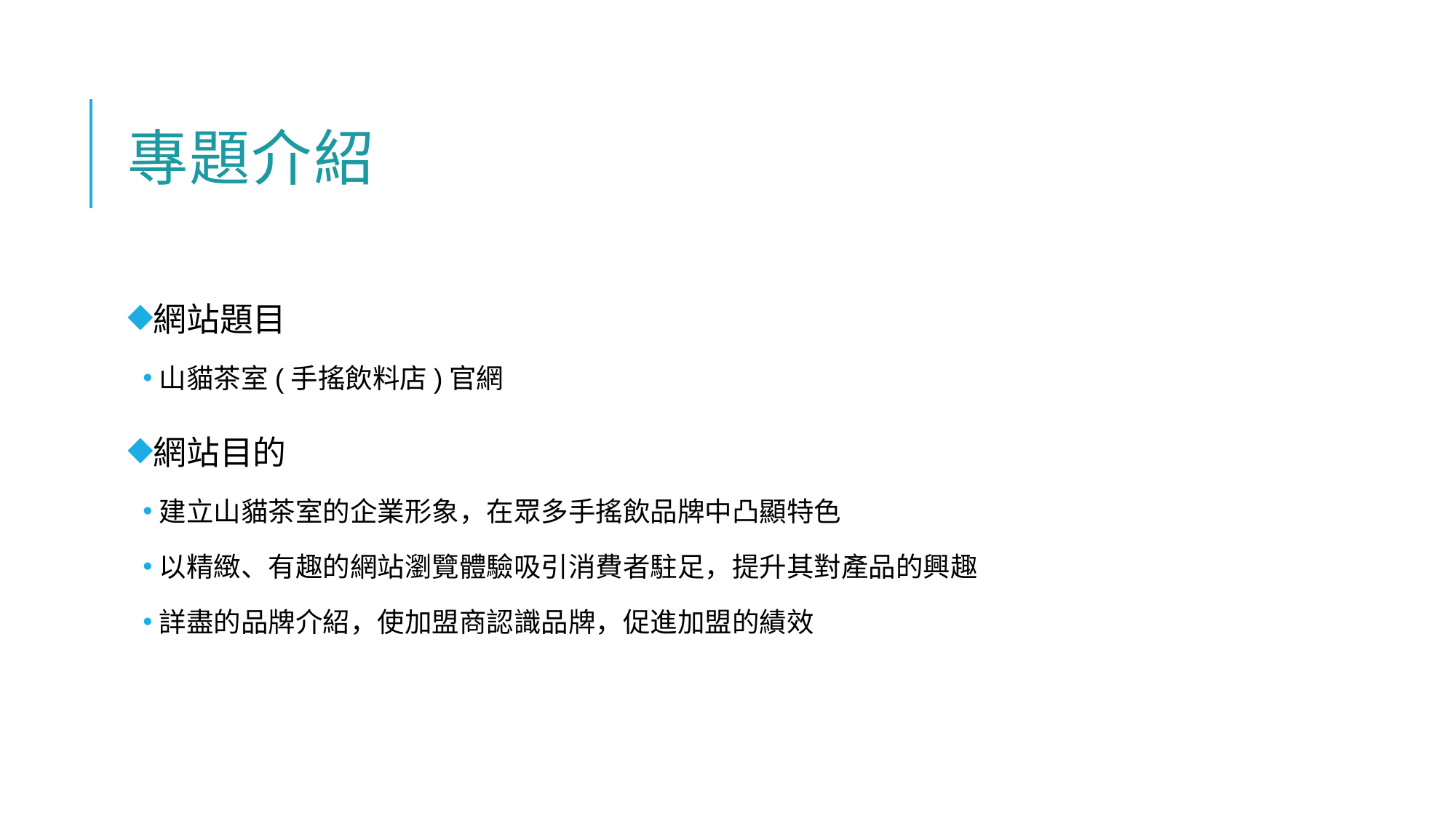

# 專題介紹
網站題目
山貓茶室(手搖飲料店)官網
網站目的
建立山貓茶室的企業形象，在眾多手搖飲品牌中凸顯特色
以精緻、有趣的網站瀏覽體驗吸引消費者駐足，提升其對產品的興趣
詳盡的品牌介紹，使加盟商認識品牌，促進加盟的績效